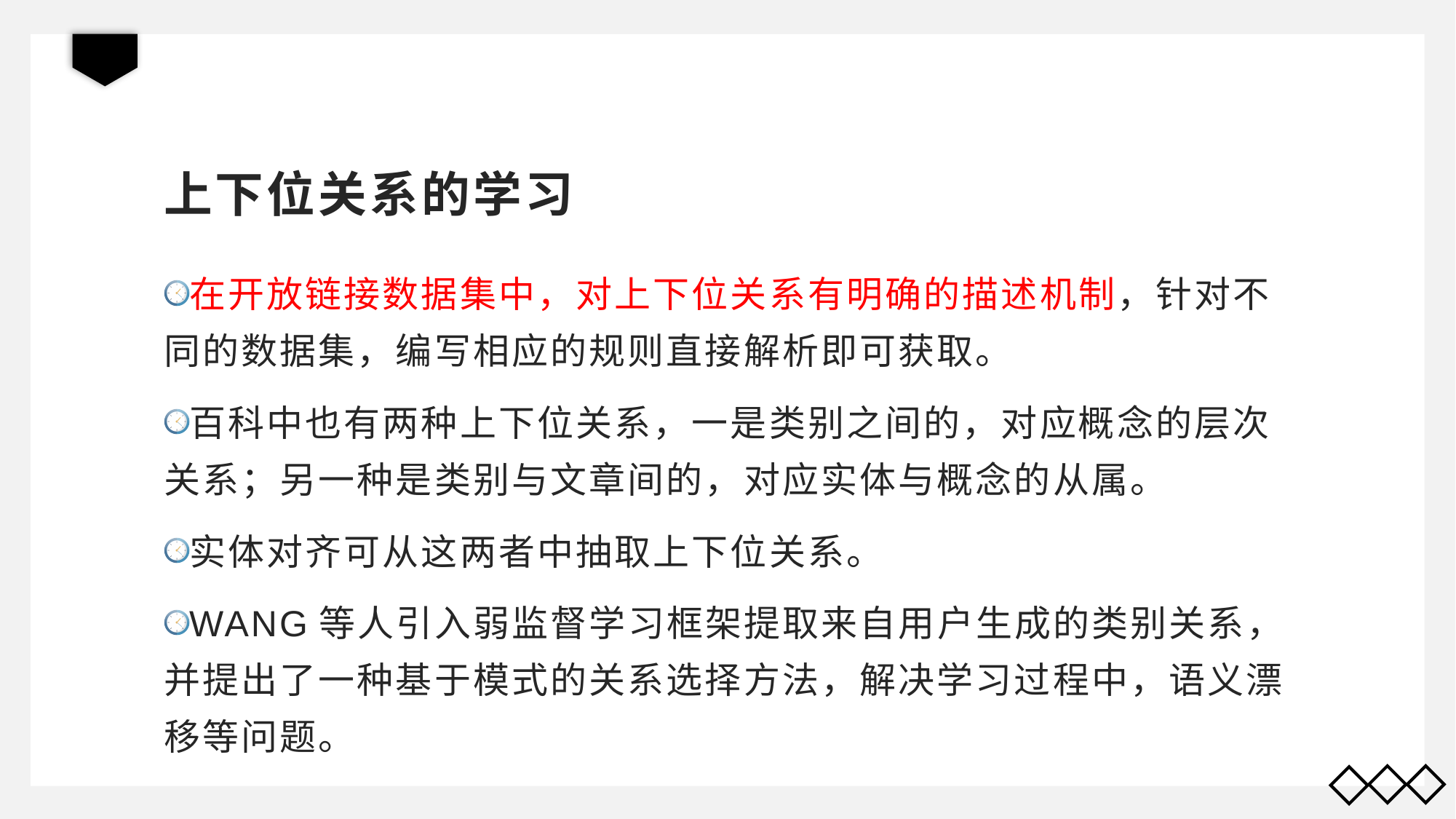

# 上下位关系的学习
在开放链接数据集中，对上下位关系有明确的描述机制，针对不同的数据集，编写相应的规则直接解析即可获取。
百科中也有两种上下位关系，一是类别之间的，对应概念的层次关系；另一种是类别与文章间的，对应实体与概念的从属。
实体对齐可从这两者中抽取上下位关系。
WANG等人引入弱监督学习框架提取来自用户生成的类别关系，并提出了一种基于模式的关系选择方法，解决学习过程中，语义漂移等问题。